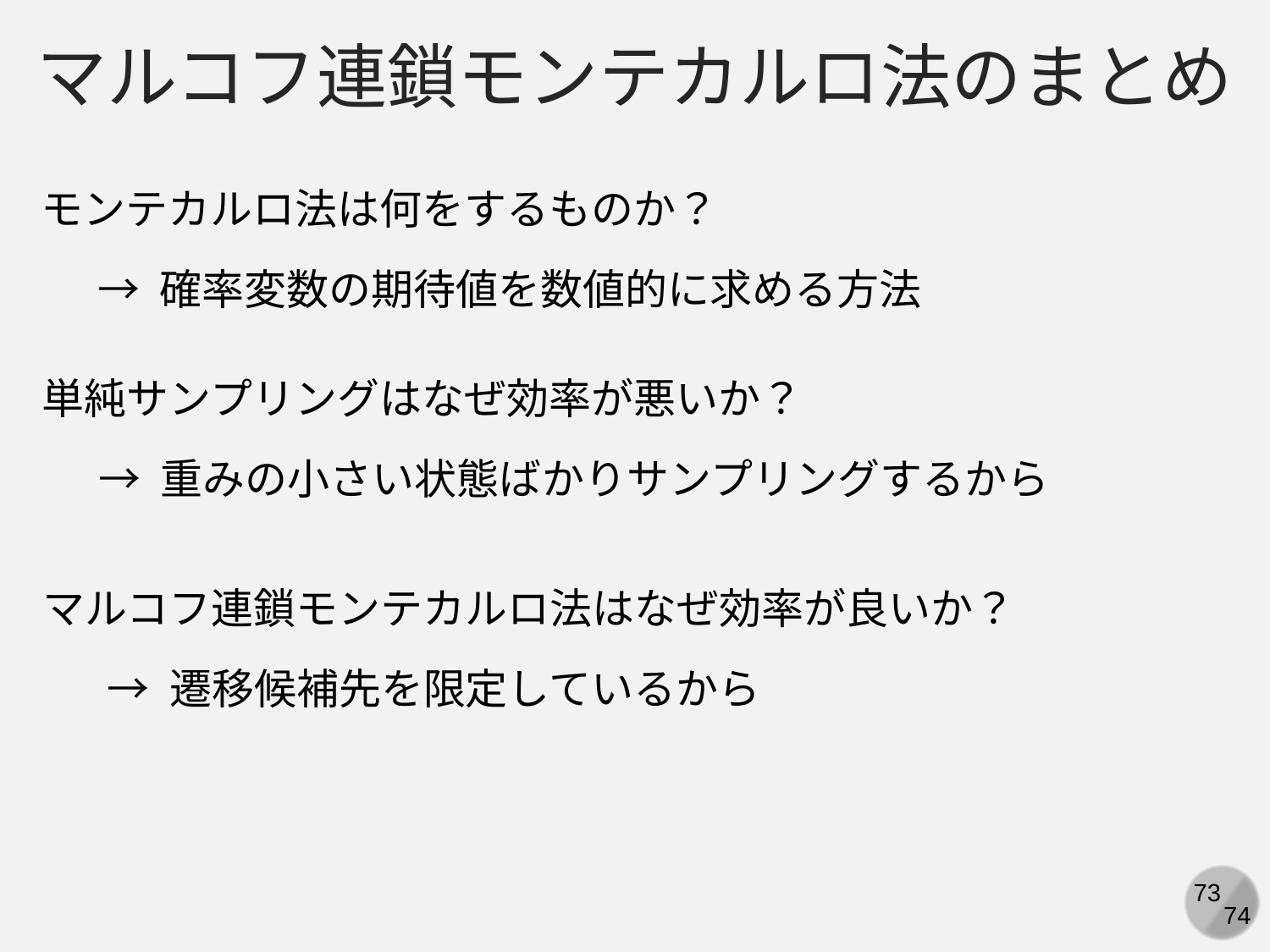

マルコフ連鎖モンテカルロ法のまとめ
モンテカルロ法は何をするものか？
→ 確率変数の期待値を数値的に求める方法
単純サンプリングはなぜ効率が悪いか？
→ 重みの小さい状態ばかりサンプリングするから
マルコフ連鎖モンテカルロ法はなぜ効率が良いか？
→ 遷移候補先を限定しているから